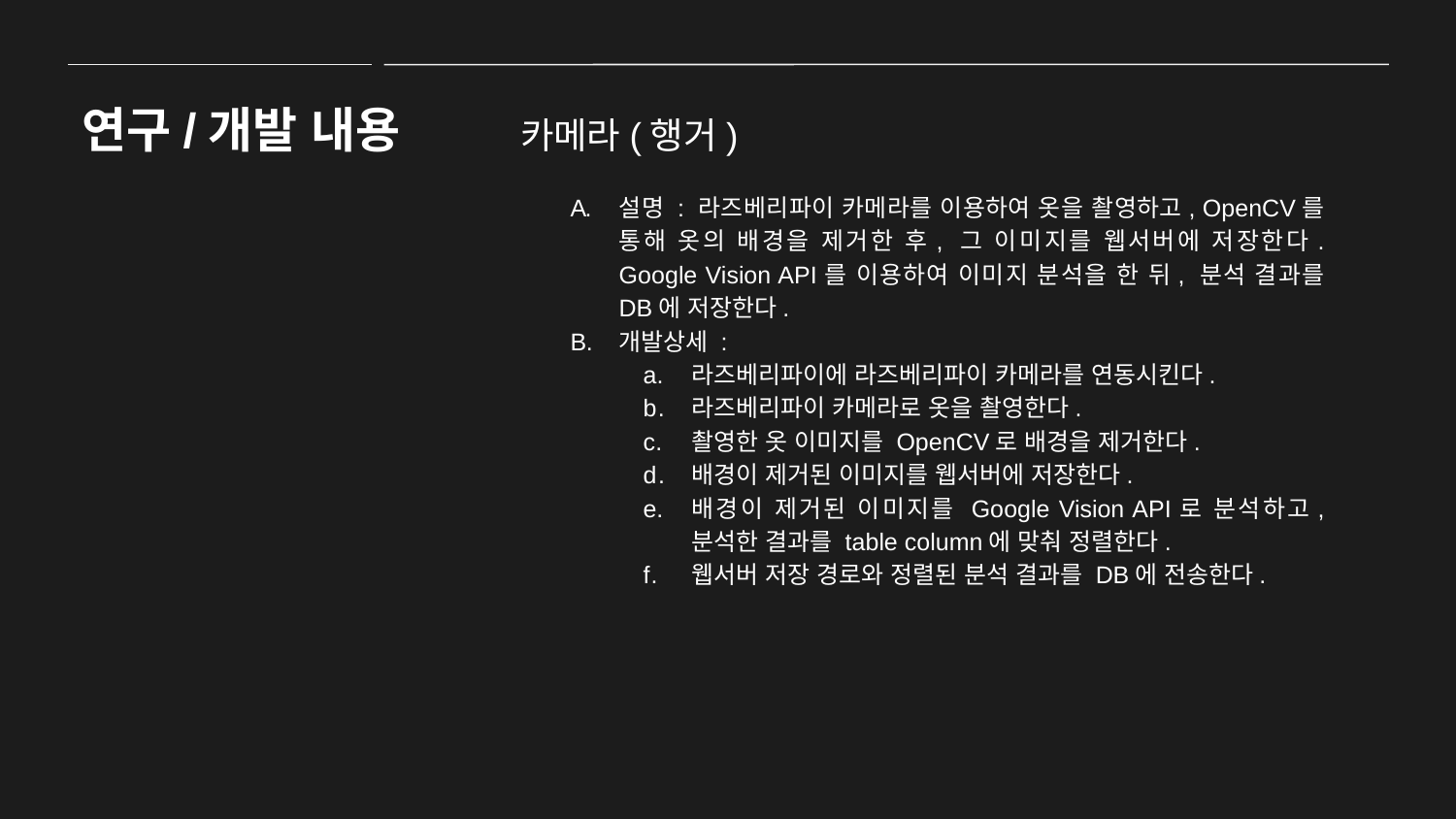

연구/개발 내용
카메라(행거)
설명 : 라즈베리파이 카메라를 이용하여 옷을 촬영하고, OpenCV를 통해 옷의 배경을 제거한 후, 그 이미지를 웹서버에 저장한다. Google Vision API를 이용하여 이미지 분석을 한 뒤, 분석 결과를 DB에 저장한다.
개발상세 :
라즈베리파이에 라즈베리파이 카메라를 연동시킨다.
라즈베리파이 카메라로 옷을 촬영한다.
촬영한 옷 이미지를 OpenCV로 배경을 제거한다.
배경이 제거된 이미지를 웹서버에 저장한다.
배경이 제거된 이미지를 Google Vision API로 분석하고, 분석한 결과를 table column에 맞춰 정렬한다.
웹서버 저장 경로와 정렬된 분석 결과를 DB에 전송한다.